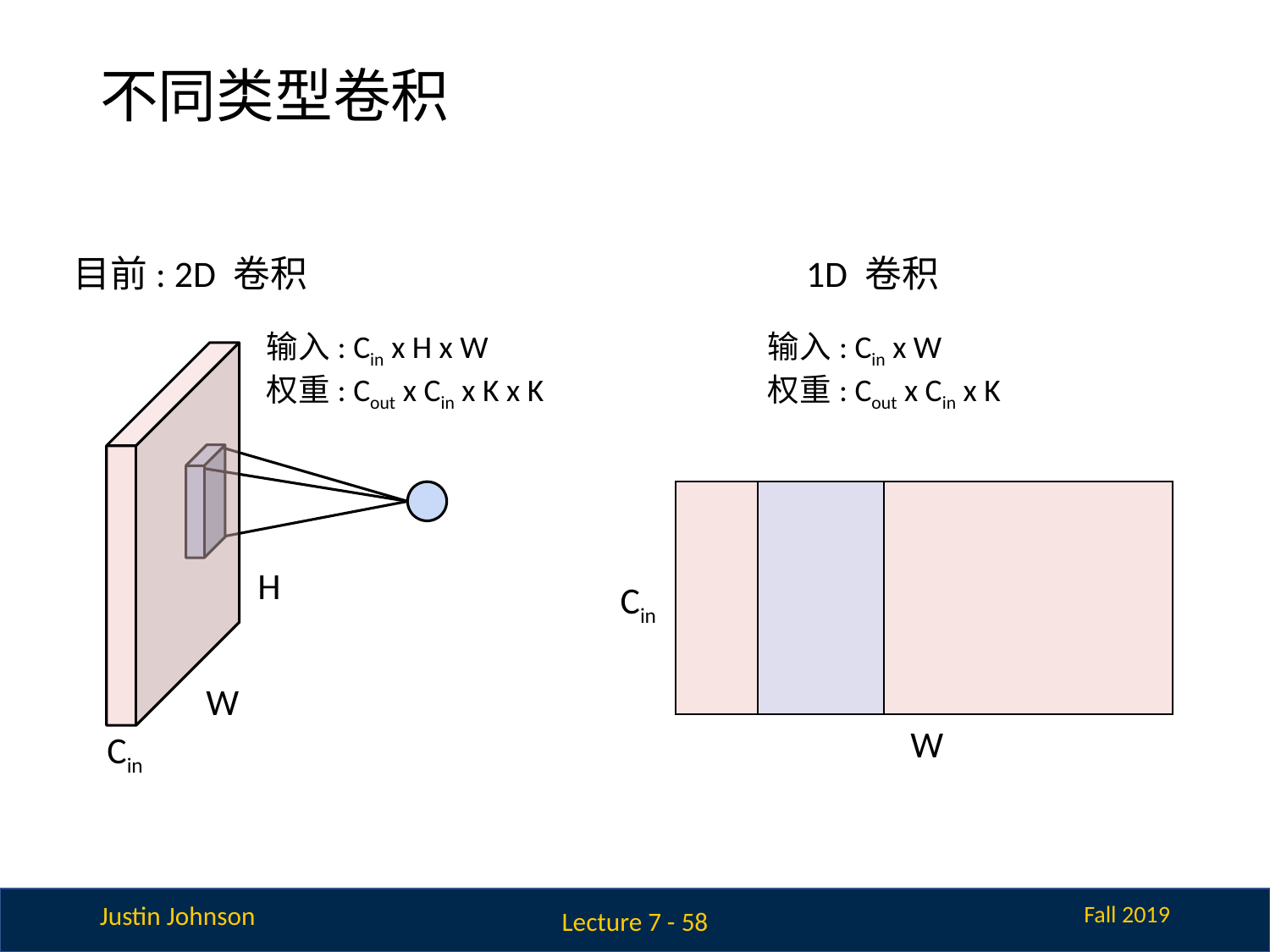

# 不同类型卷积
目前: 2D 卷积
1D 卷积
输入: Cin x H x W
权重: Cout x Cin x K x K
输入: Cin x W
权重: Cout x Cin x K

H
Cin
W
W
Cin
Lecture 7 - 58